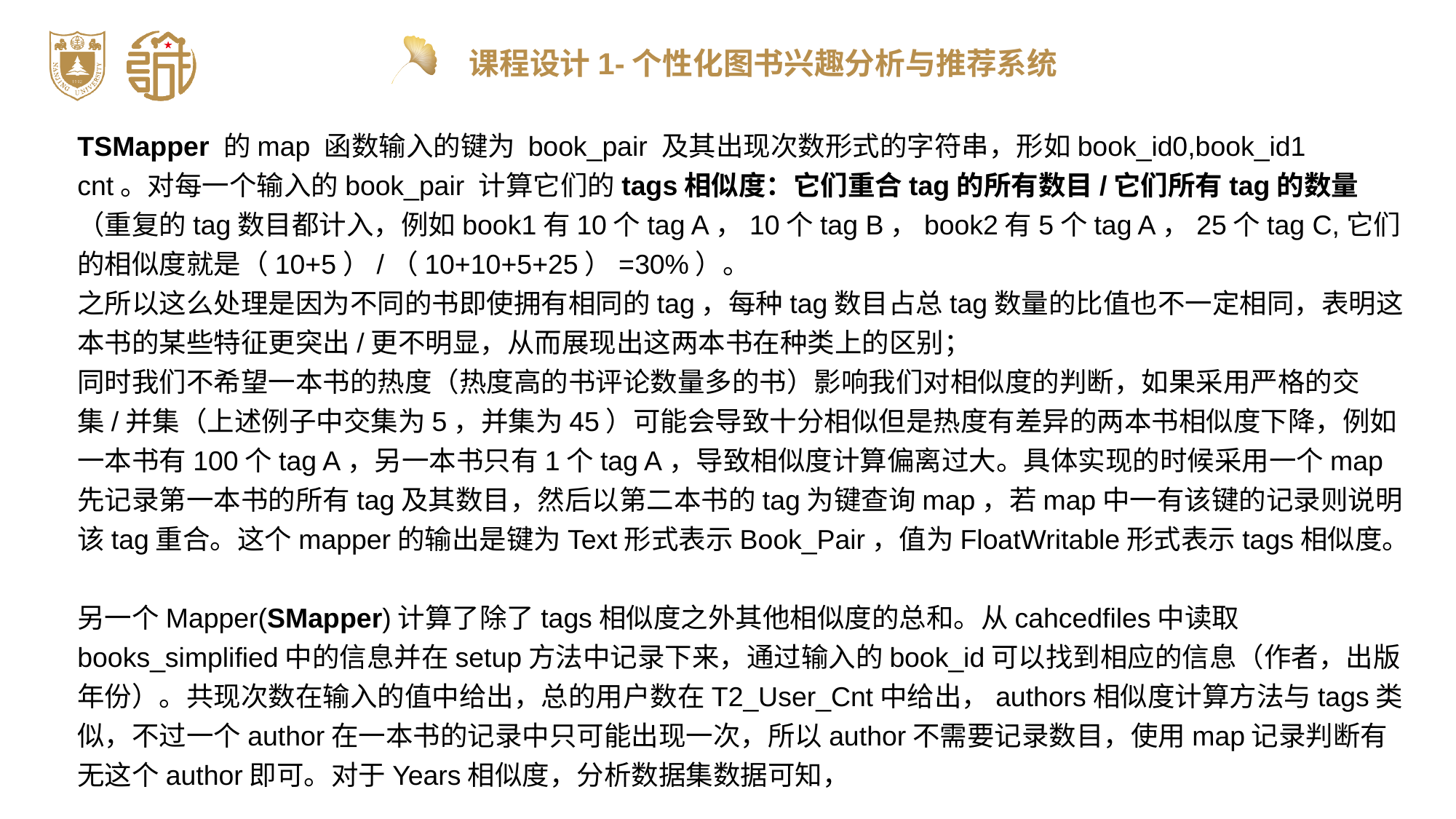

TSMapper 的map 函数输入的键为 book_pair 及其出现次数形式的字符串，形如book_id0,book_id1    cnt。对每一个输入的book_pair 计算它们的tags相似度：它们重合tag的所有数目/它们所有tag的数量（重复的tag数目都计入，例如book1有10个tag A，10个tag B，book2有5个tag A，25个tag C,它们的相似度就是（10+5）/（10+10+5+25）=30%）。
之所以这么处理是因为不同的书即使拥有相同的tag，每种tag数目占总tag数量的比值也不一定相同，表明这本书的某些特征更突出/更不明显，从而展现出这两本书在种类上的区别；
同时我们不希望一本书的热度（热度高的书评论数量多的书）影响我们对相似度的判断，如果采用严格的交集/并集（上述例子中交集为5，并集为45）可能会导致十分相似但是热度有差异的两本书相似度下降，例如一本书有100个tag A，另一本书只有1个tag A，导致相似度计算偏离过大。具体实现的时候采用一个map先记录第一本书的所有tag及其数目，然后以第二本书的tag为键查询map，若map中一有该键的记录则说明该tag重合。这个mapper的输出是键为Text形式表示Book_Pair，值为FloatWritable形式表示tags相似度。

另一个Mapper(SMapper)计算了除了tags相似度之外其他相似度的总和。从cahcedfiles中读取books_simplified中的信息并在setup方法中记录下来，通过输入的book_id可以找到相应的信息（作者，出版年份）。共现次数在输入的值中给出，总的用户数在T2_User_Cnt中给出，authors相似度计算方法与tags类似，不过一个author在一本书的记录中只可能出现一次，所以author不需要记录数目，使用map记录判断有无这个author即可。对于Years相似度，分析数据集数据可知，